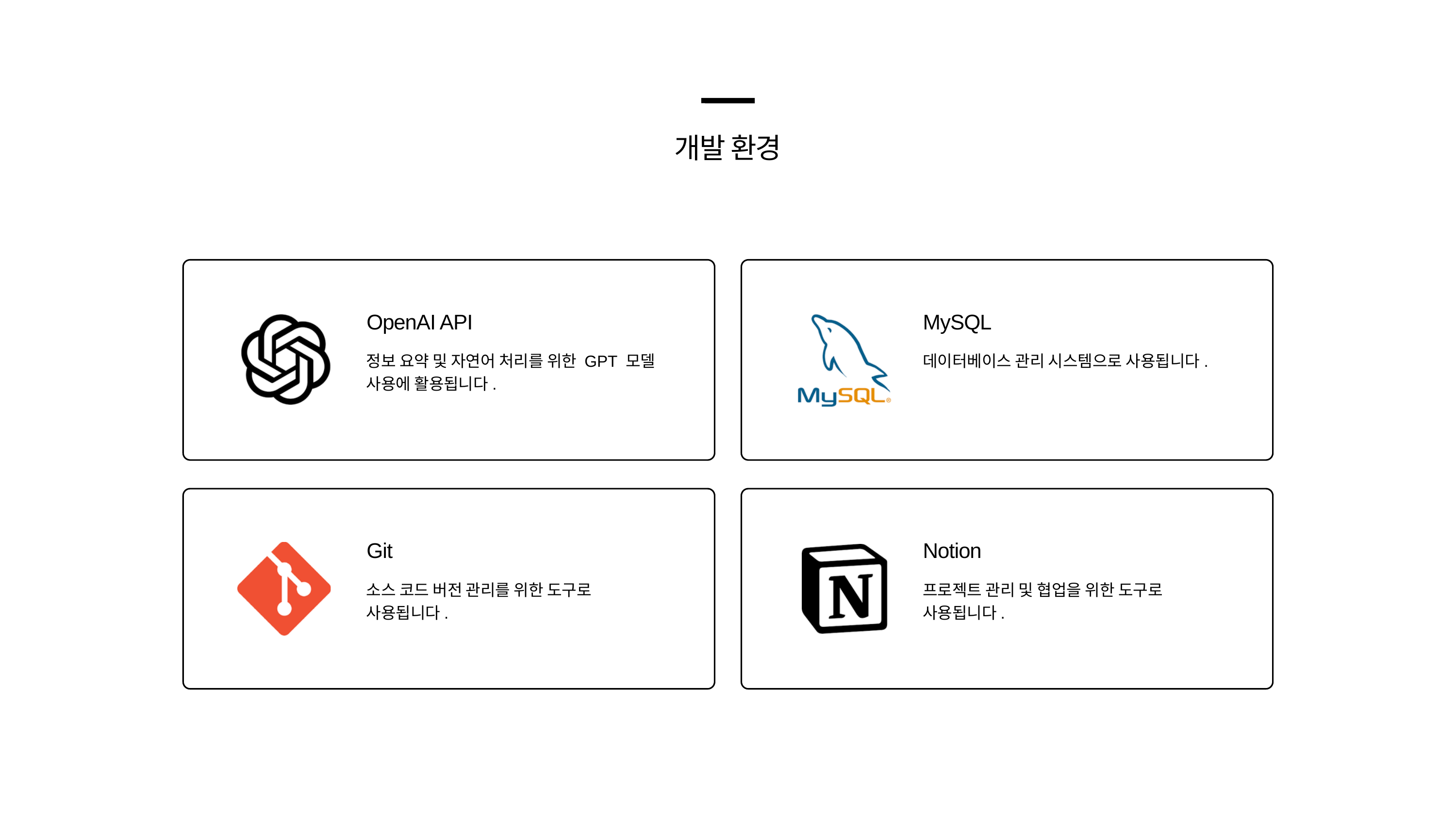

개발 환경

OpenAI API
MySQL

정보 요약 및 자연어 처리를 위한 GPT 모델 사용에 활용됩니다.
데이터베이스 관리 시스템으로 사용됩니다.

Git
Notion

소스 코드 버전 관리를 위한 도구로 사용됩니다.
프로젝트 관리 및 협업을 위한 도구로 사용됩니다.